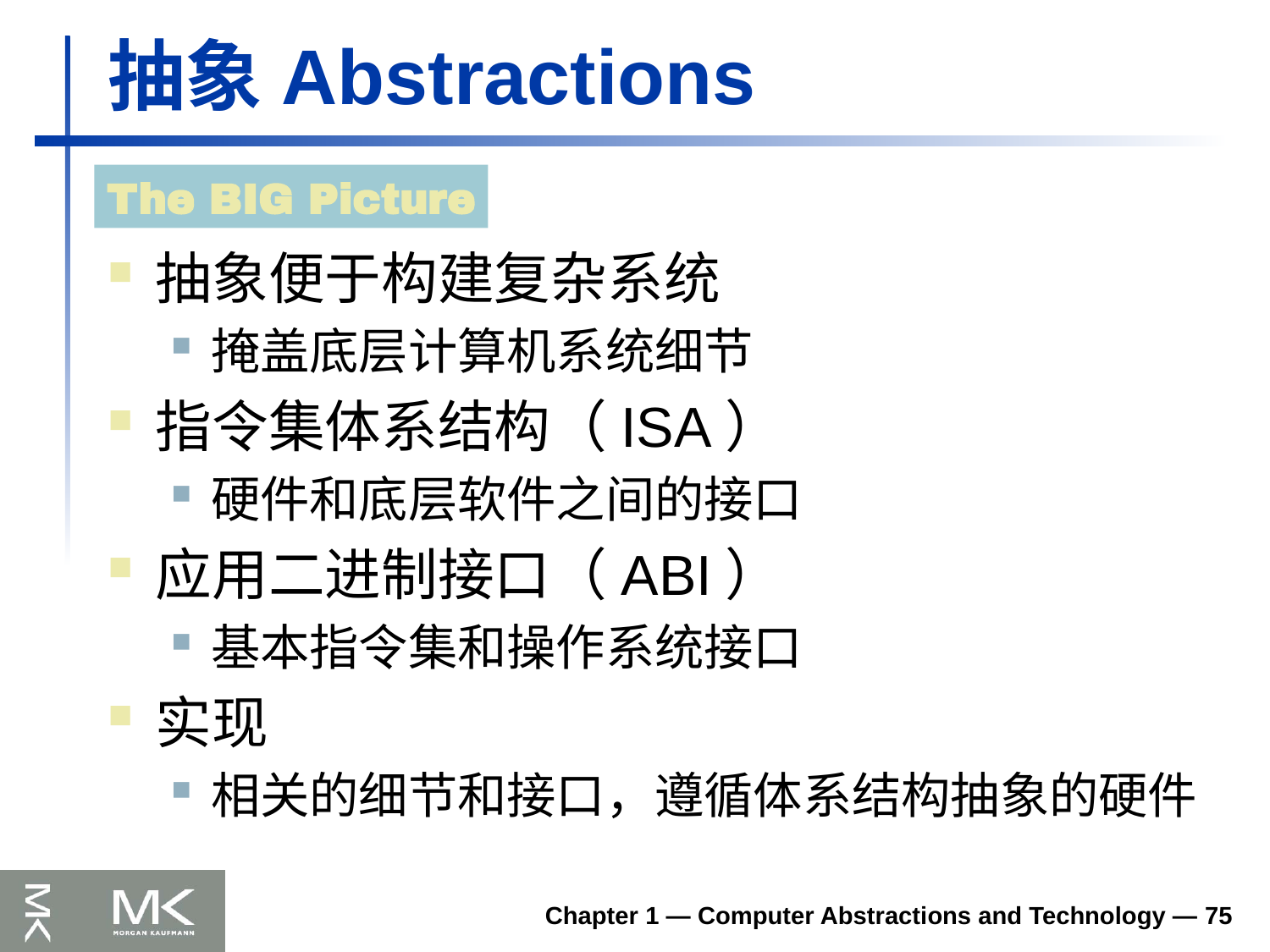

# 抽象Abstractions
The BIG Picture
抽象便于构建复杂系统
掩盖底层计算机系统细节
指令集体系结构（ISA）
硬件和底层软件之间的接口
应用二进制接口（ABI）
基本指令集和操作系统接口
实现
相关的细节和接口，遵循体系结构抽象的硬件
Chapter 1 — Computer Abstractions and Technology — 75